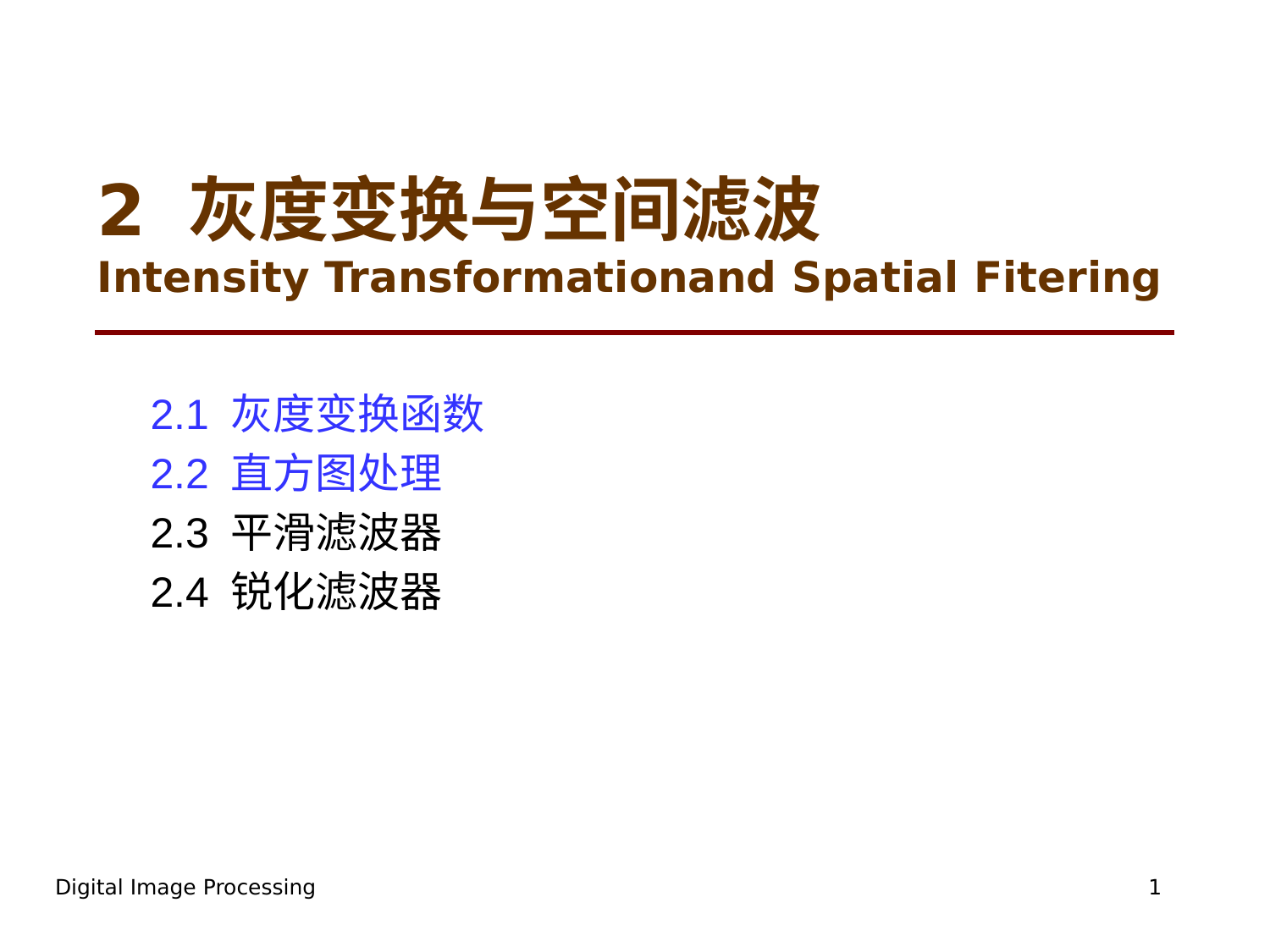

# 2 灰度变换与空间滤波 Intensity Transformationand Spatial Fitering
2.1 灰度变换函数
2.2 直方图处理
2.3 平滑滤波器
2.4 锐化滤波器
Digital Image Processing
1